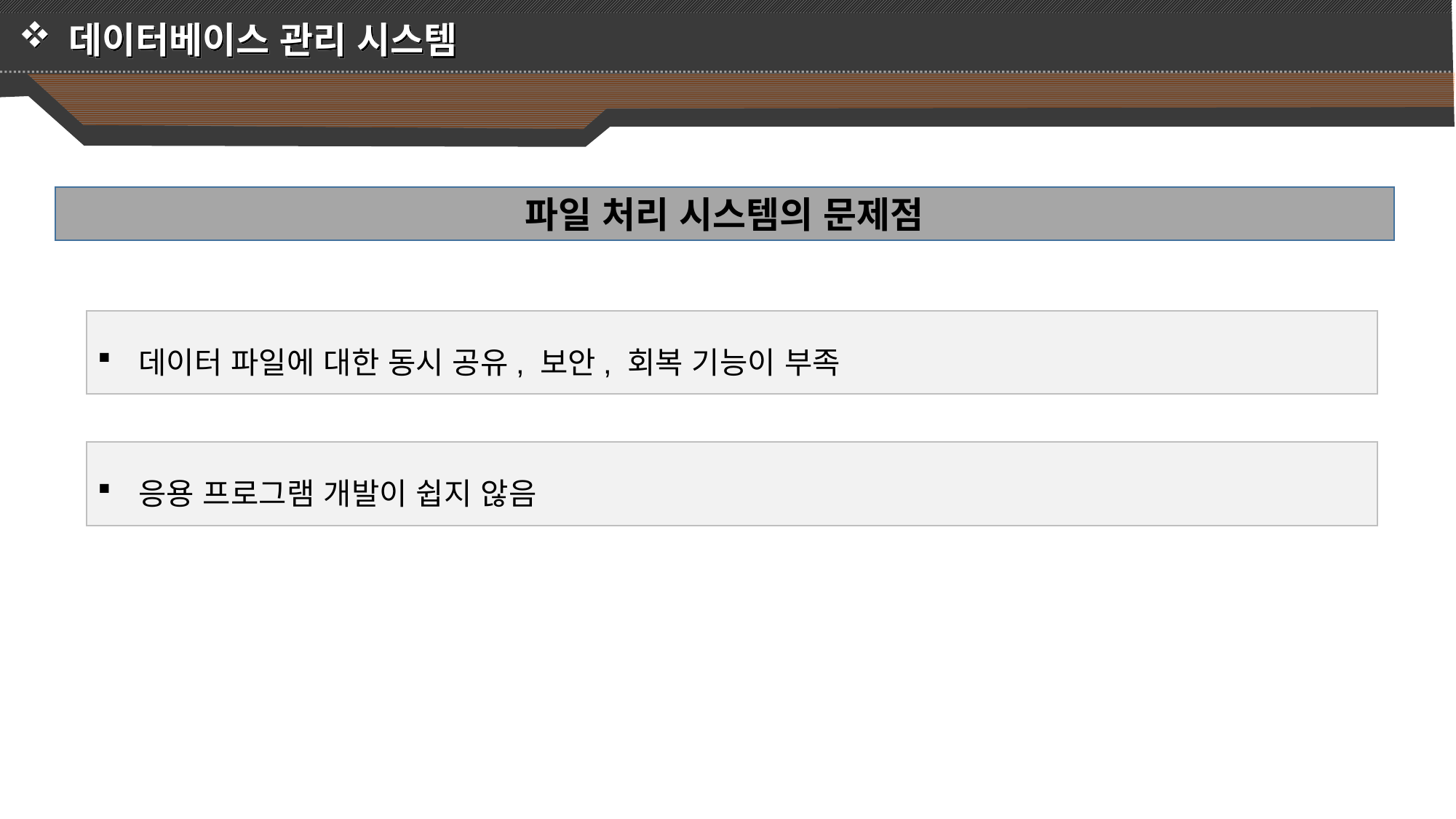

데이터베이스 관리 시스템

파일 처리 시스템의 문제점
데이터 파일에 대한 동시 공유, 보안, 회복 기능이 부족
응용 프로그램 개발이 쉽지 않음